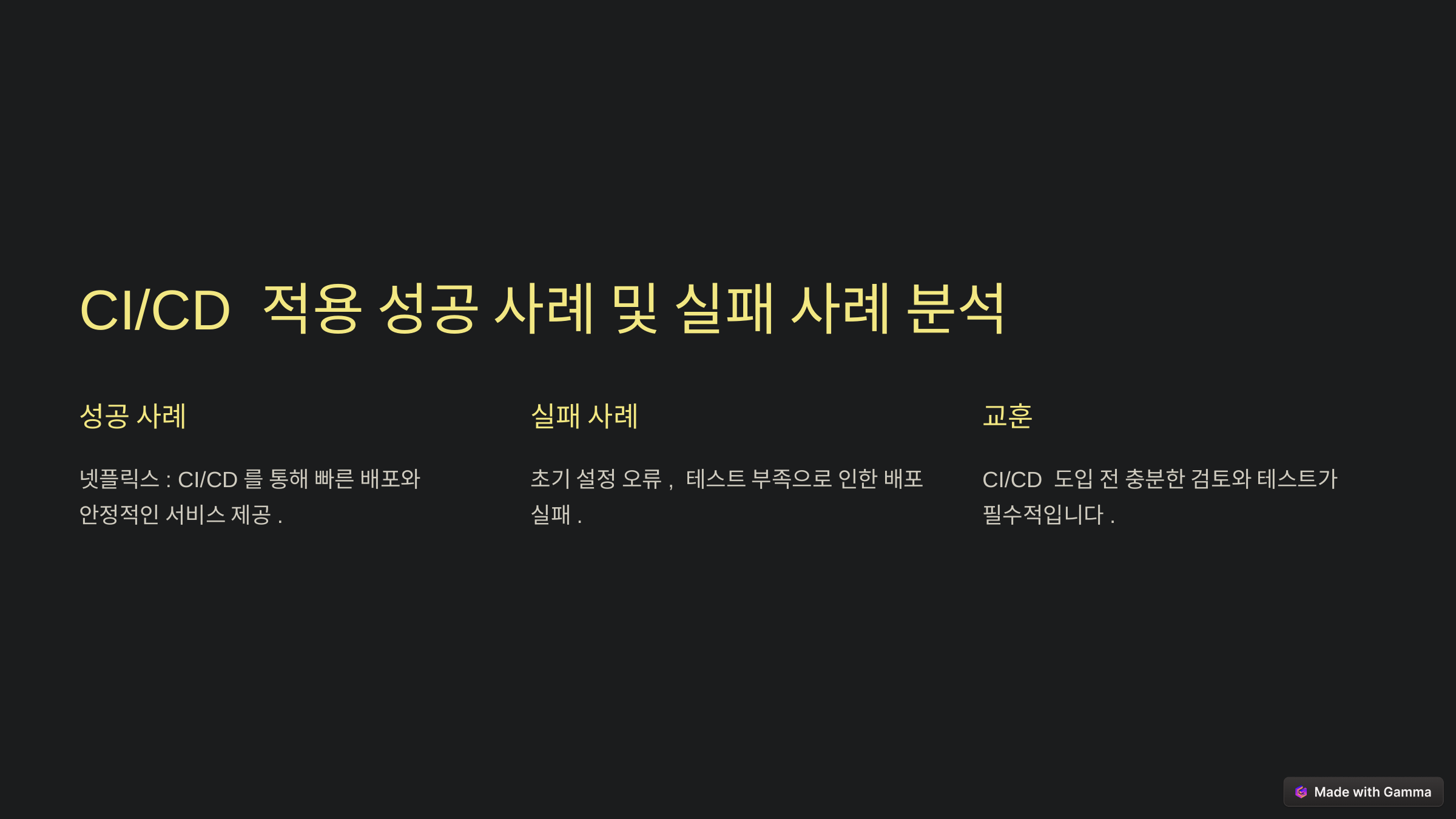

CI/CD 적용 성공 사례 및 실패 사례 분석
성공 사례
실패 사례
교훈
넷플릭스: CI/CD를 통해 빠른 배포와 안정적인 서비스 제공.
초기 설정 오류, 테스트 부족으로 인한 배포 실패.
CI/CD 도입 전 충분한 검토와 테스트가 필수적입니다.